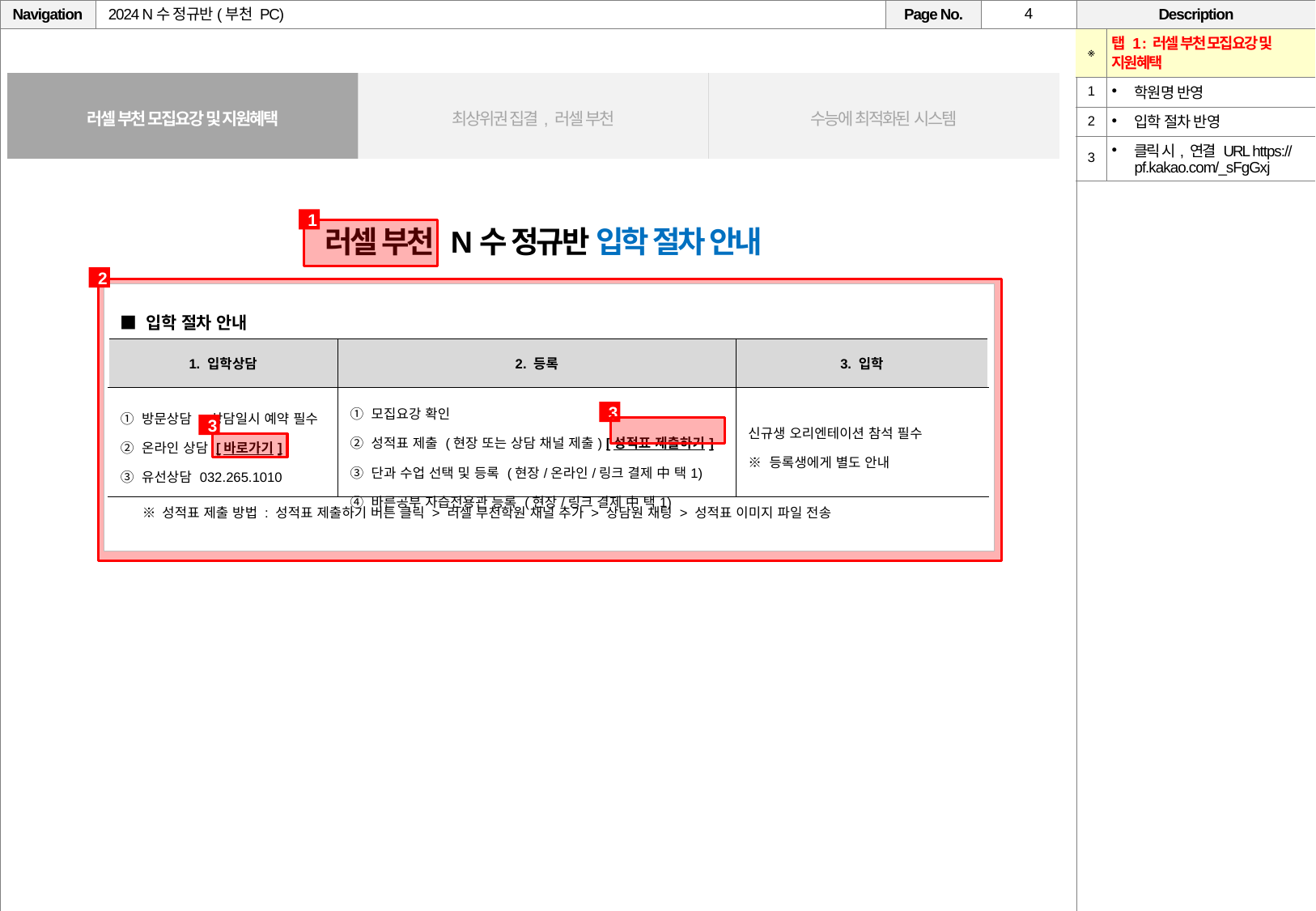

# 2024 N수 정규반(부천 PC)
| ※ | 탭 1 : 러셀 부천 모집요강 및 지원혜택 |
| --- | --- |
| 1 | 학원명 반영 |
| 2 | 입학 절차 반영 |
| 3 | 클릭 시, 연결 URL https://pf.kakao.com/\_sFgGxj |
| 러셀 부천 모집요강 및 지원혜택 | 최상위권 집결, 러셀 부천 | 수능에 최적화된 시스템 |
| --- | --- | --- |
1
러셀 부천 N수 정규반 입학 절차 안내

2

■ 입학 절차 안내
| 1. 입학상담 | 2. 등록 | 3. 입학 |
| --- | --- | --- |
| ① 방문상담 : 상담일시 예약 필수 ② 온라인 상담 [바로가기] ③ 유선상담 032.265.1010 | ① 모집요강 확인 ② 성적표 제출 (현장 또는 상담 채널 제출) [성적표 제출하기] ③ 단과 수업 선택 및 등록 (현장/온라인/링크 결제 中 택1) ④ 바른공부 자습전용관 등록 (현장/링크 결제 中 택1) | 신규생 오리엔테이션 참석 필수 ※ 등록생에게 별도 안내 |
3
3

※ 성적표 제출 방법 : 성적표 제출하기 버튼 클릭 > 러셀 부천학원 채널 추가 > 상담원 채팅 > 성적표 이미지 파일 전송